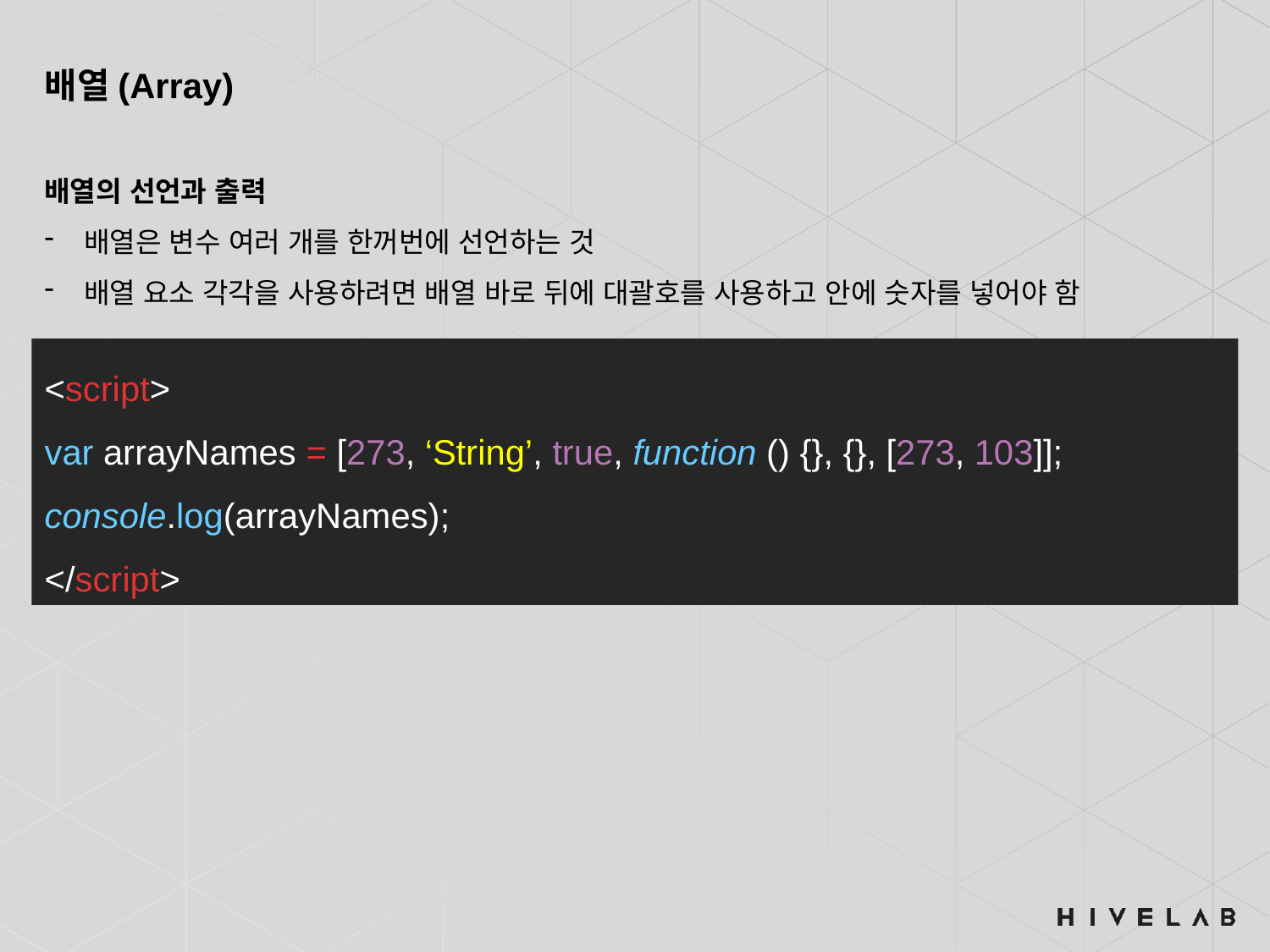

배열(Array)

배열의 선언과 출력
배열은 변수 여러 개를 한꺼번에 선언하는 것
배열 요소 각각을 사용하려면 배열 바로 뒤에 대괄호를 사용하고 안에 숫자를 넣어야 함
<script>
var arrayNames = [273, ‘String’, true, function () {}, {}, [273, 103]];
console.log(arrayNames);
</script>